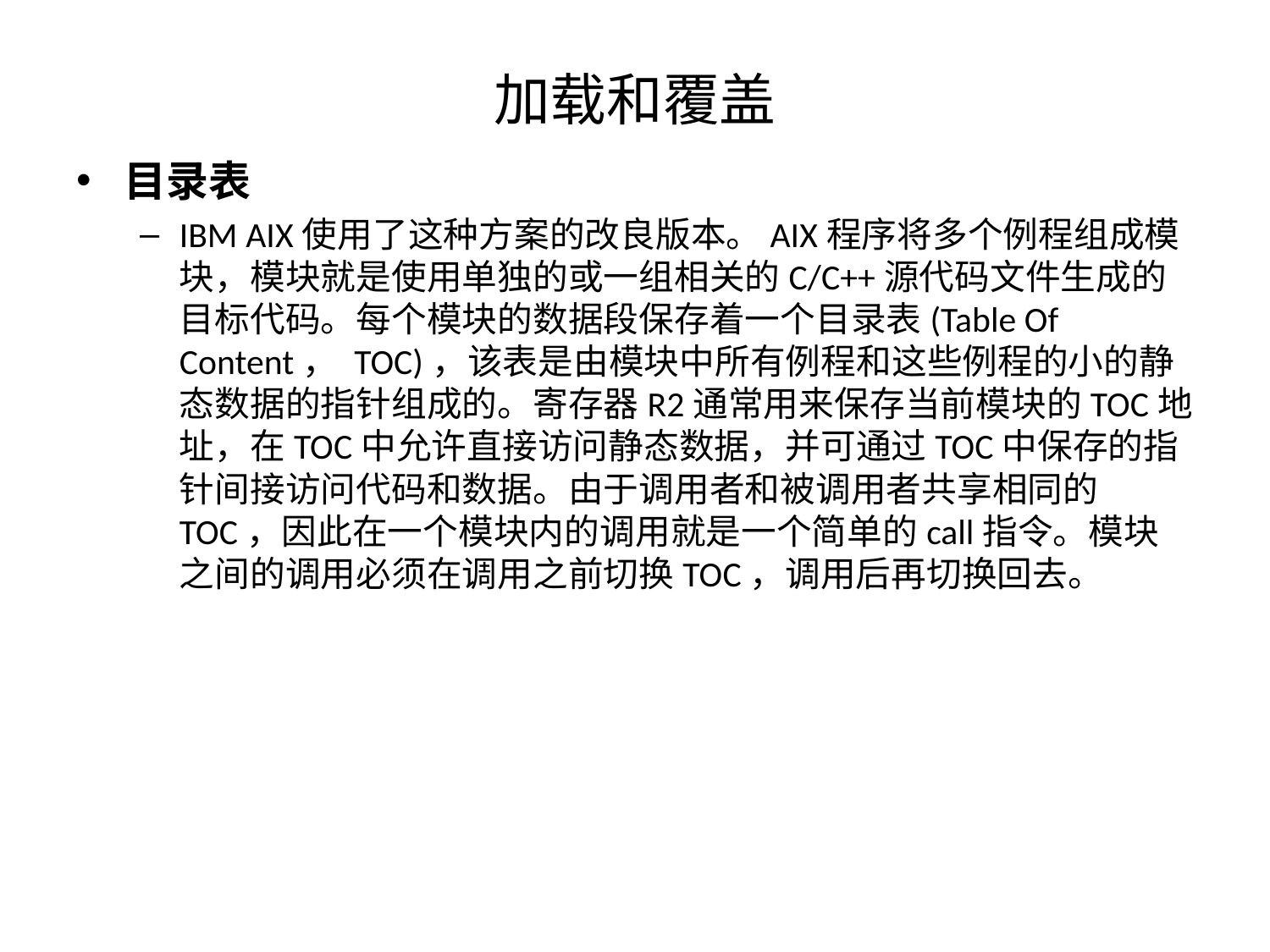

# 加载和覆盖
目录表
IBM AIX使用了这种方案的改良版本。AIX程序将多个例程组成模块，模块就是使用单独的或一组相关的C/C++源代码文件生成的目标代码。每个模块的数据段保存着一个目录表(Table Of Content， TOC)，该表是由模块中所有例程和这些例程的小的静态数据的指针组成的。寄存器R2通常用来保存当前模块的TOC地址，在TOC中允许直接访问静态数据，并可通过TOC中保存的指针间接访问代码和数据。由于调用者和被调用者共享相同的TOC，因此在一个模块内的调用就是一个简单的call指令。模块之间的调用必须在调用之前切换TOC，调用后再切换回去。